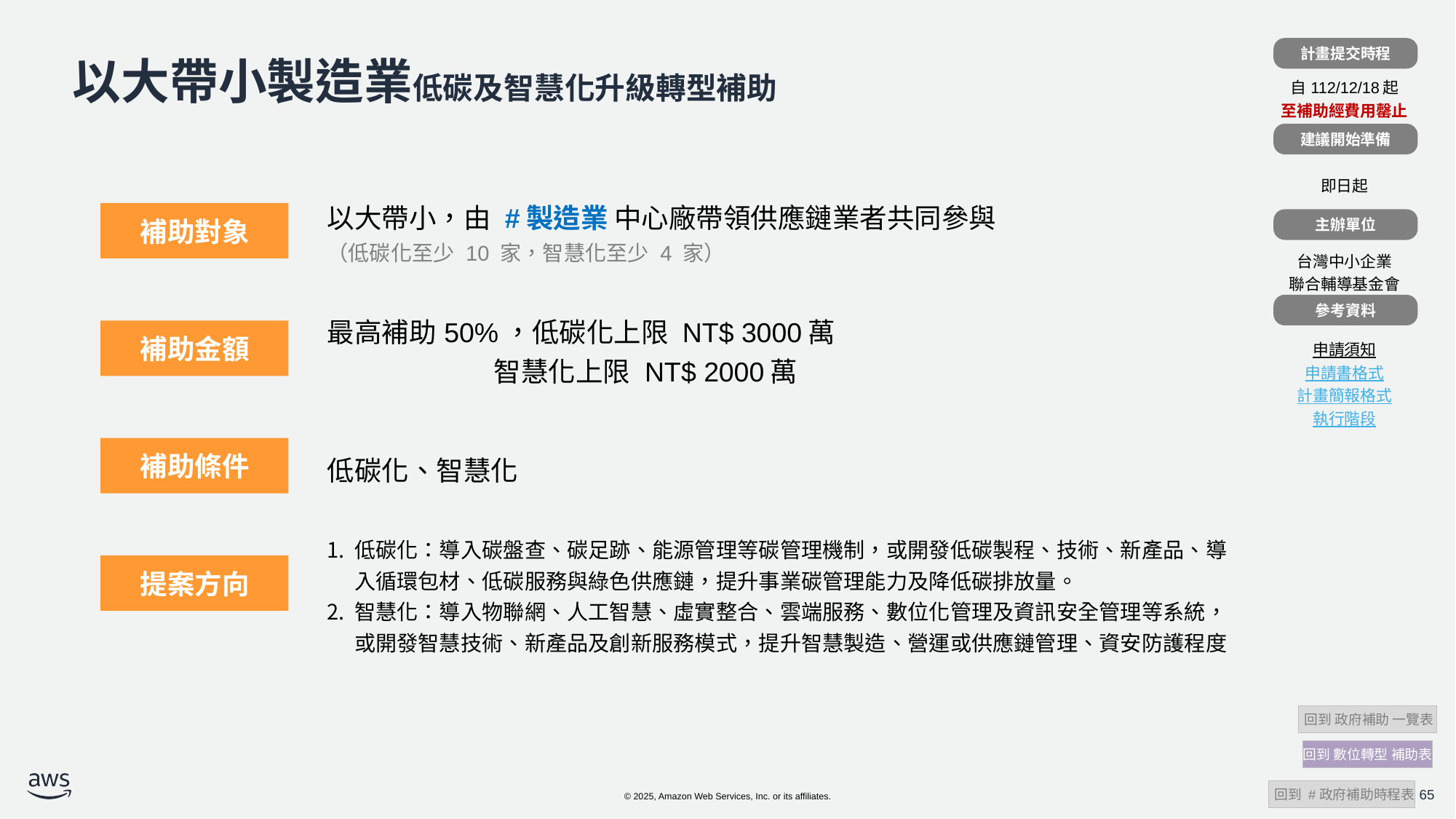

計畫提交時程
|  |
| --- |
| 自112/12/18起 至補助經費用罄止 |
|  |
| 即日起 |
|  |
| 台灣中小企業 聯合輔導基金會 |
|  |
| 申請須知 申請書格式 計畫簡報格式 執行階段 |
# 以大帶小製造業低碳及智慧化升級轉型補助
建議開始準備
| 計畫補助對象 | 以大帶小，由 #製造業 中心廠帶領供應鏈業者共同參與 （低碳化至少 10 家，智慧化至少 4 家） |
| --- | --- |
| 計畫補助金額 | 最高補助50%，低碳化上限 NT$ 3000萬 智慧化上限 NT$ 2000萬 |
| 計畫補助條件 | 低碳化、智慧化 |
| 成功案例 | 低碳化：導入碳盤查、碳足跡、能源管理等碳管理機制，或開發低碳製程、技術、新產品、導入循環包材、低碳服務與綠色供應鏈，提升事業碳管理能力及降低碳排放量。 智慧化：導入物聯網、人工智慧、虛實整合、雲端服務、數位化管理及資訊安全管理等系統，或開發智慧技術、新產品及創新服務模式，提升智慧製造、營運或供應鏈管理、資安防護程度 |
補助對象
主辦單位
參考資料
補助金額
補助條件
提案方向
 回到 政府補助 一覽表
回到 數位轉型 補助表
 回到 #政府補助時程表
65